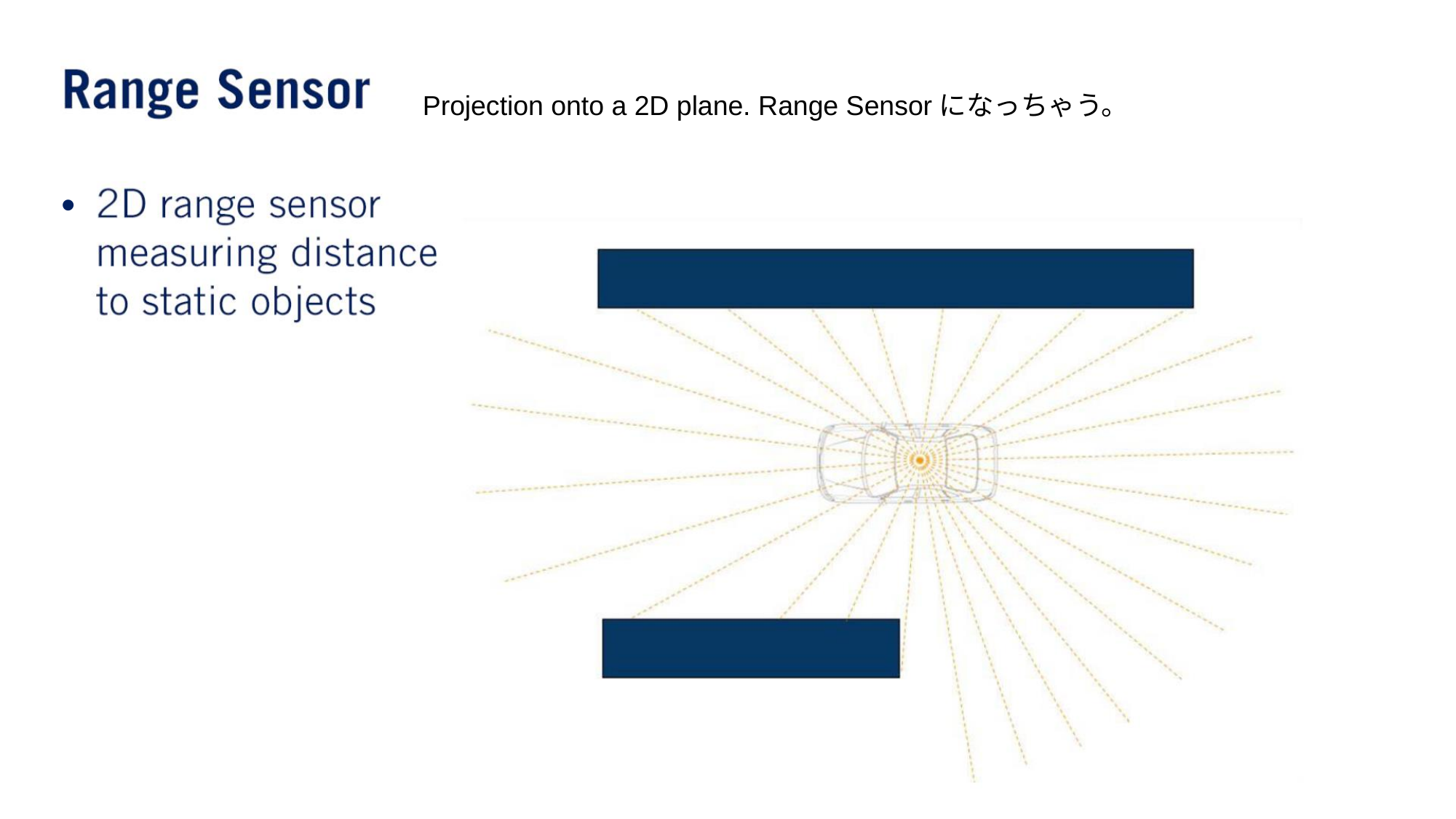

Projection onto a 2D plane. Range Sensorになっちゃう。
•